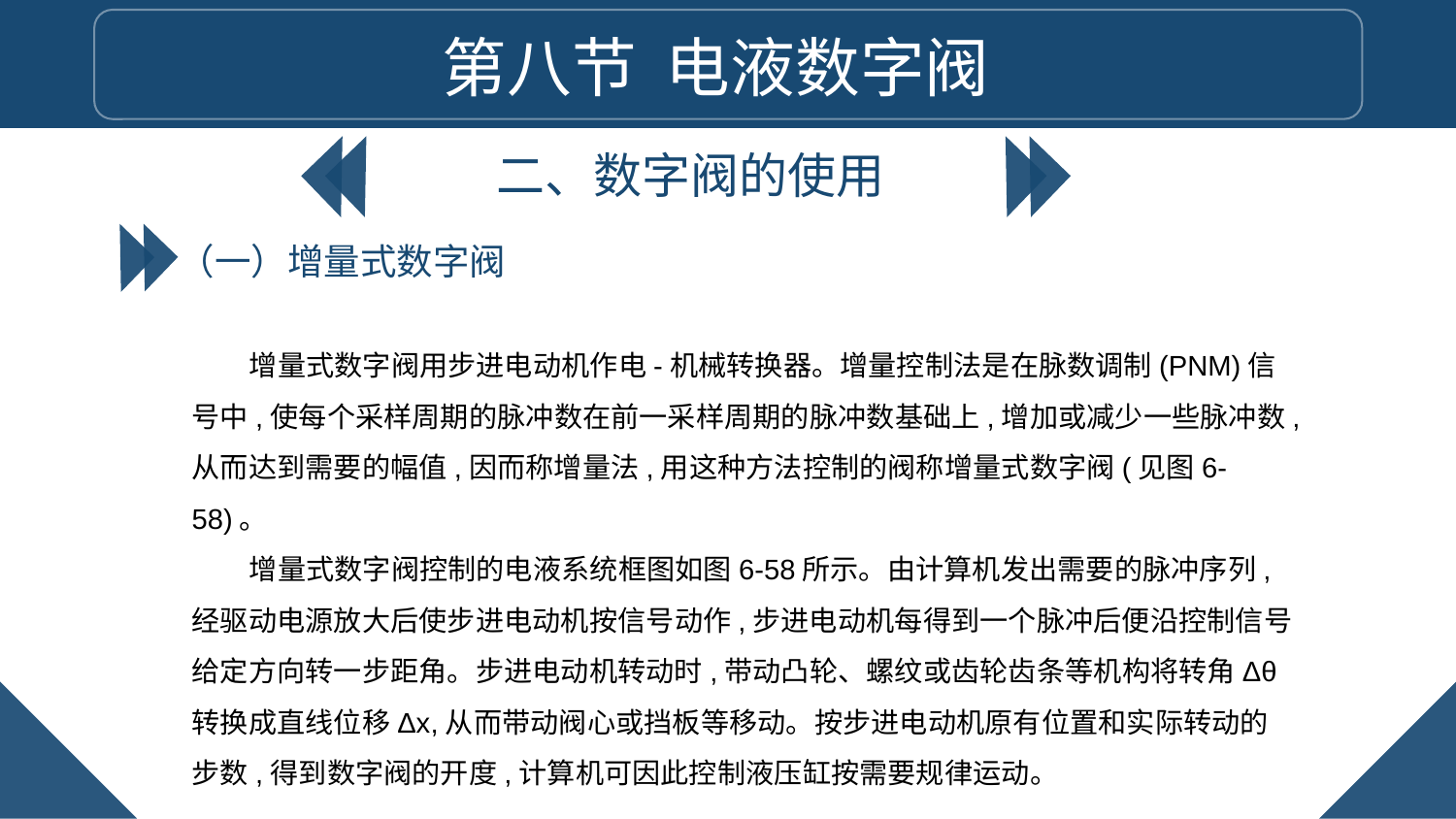

第八节  电液数字阀
二、数字阀的使用

（一）增量式数字阀

增量式数字阀用步进电动机作电-机械转换器。增量控制法是在脉数调制(PNM)信号中,使每个采样周期的脉冲数在前一采样周期的脉冲数基础上,增加或减少一些脉冲数,从而达到需要的幅值,因而称增量法,用这种方法控制的阀称增量式数字阀(见图6-58)。
增量式数字阀控制的电液系统框图如图6-58所示。由计算机发出需要的脉冲序列,经驱动电源放大后使步进电动机按信号动作,步进电动机每得到一个脉冲后便沿控制信号给定方向转一步距角。步进电动机转动时,带动凸轮、螺纹或齿轮齿条等机构将转角Δθ转换成直线位移Δx,从而带动阀心或挡板等移动。按步进电动机原有位置和实际转动的步数,得到数字阀的开度,计算机可因此控制液压缸按需要规律运动。